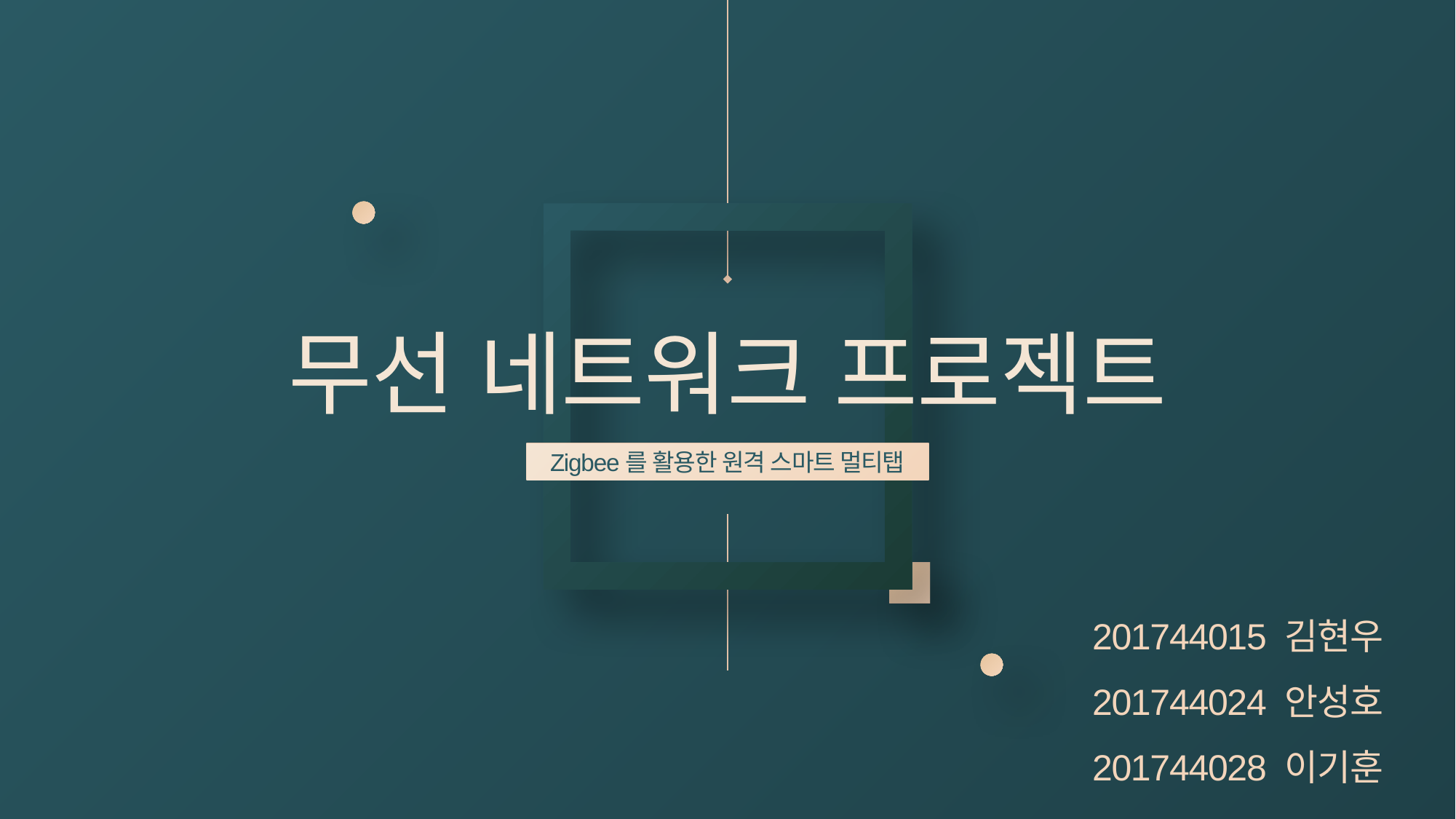

# 무선 네트워크 프로젝트
Zigbee를 활용한 원격 스마트 멀티탭

201744015 김현우
201744024 안성호
201744028 이기훈